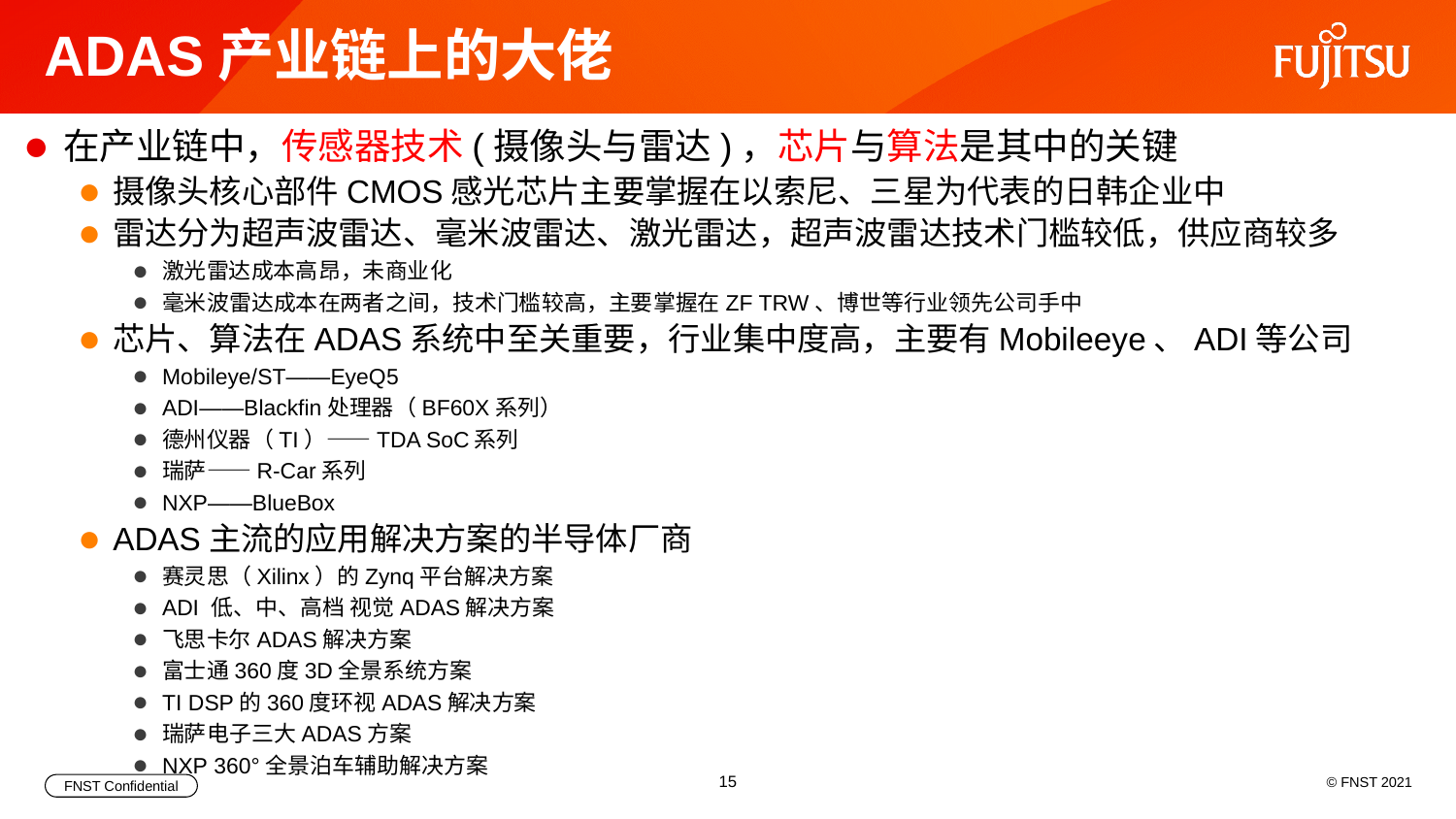

# ADAS产业链上的大佬
在产业链中，传感器技术(摄像头与雷达)，芯片与算法是其中的关键
摄像头核心部件CMOS感光芯片主要掌握在以索尼、三星为代表的日韩企业中
雷达分为超声波雷达、毫米波雷达、激光雷达，超声波雷达技术门槛较低，供应商较多
激光雷达成本高昂，未商业化
毫米波雷达成本在两者之间，技术门槛较高，主要掌握在ZF TRW、博世等行业领先公司手中
芯片、算法在ADAS系统中至关重要，行业集中度高，主要有Mobileeye、ADI等公司
Mobileye/ST——EyeQ5
ADI——Blackfin处理器（BF60X系列）
德州仪器（TI）——TDA SoC系列
瑞萨——R-Car系列
NXP——BlueBox
ADAS主流的应用解决方案的半导体厂商
赛灵思（Xilinx）的Zynq平台解决方案
ADI 低、中、高档 视觉ADAS解决方案
飞思卡尔ADAS解决方案
富士通360度3D全景系统方案
TI DSP的360度环视ADAS解决方案
瑞萨电子三大ADAS方案
NXP 360°全景泊车辅助解决方案